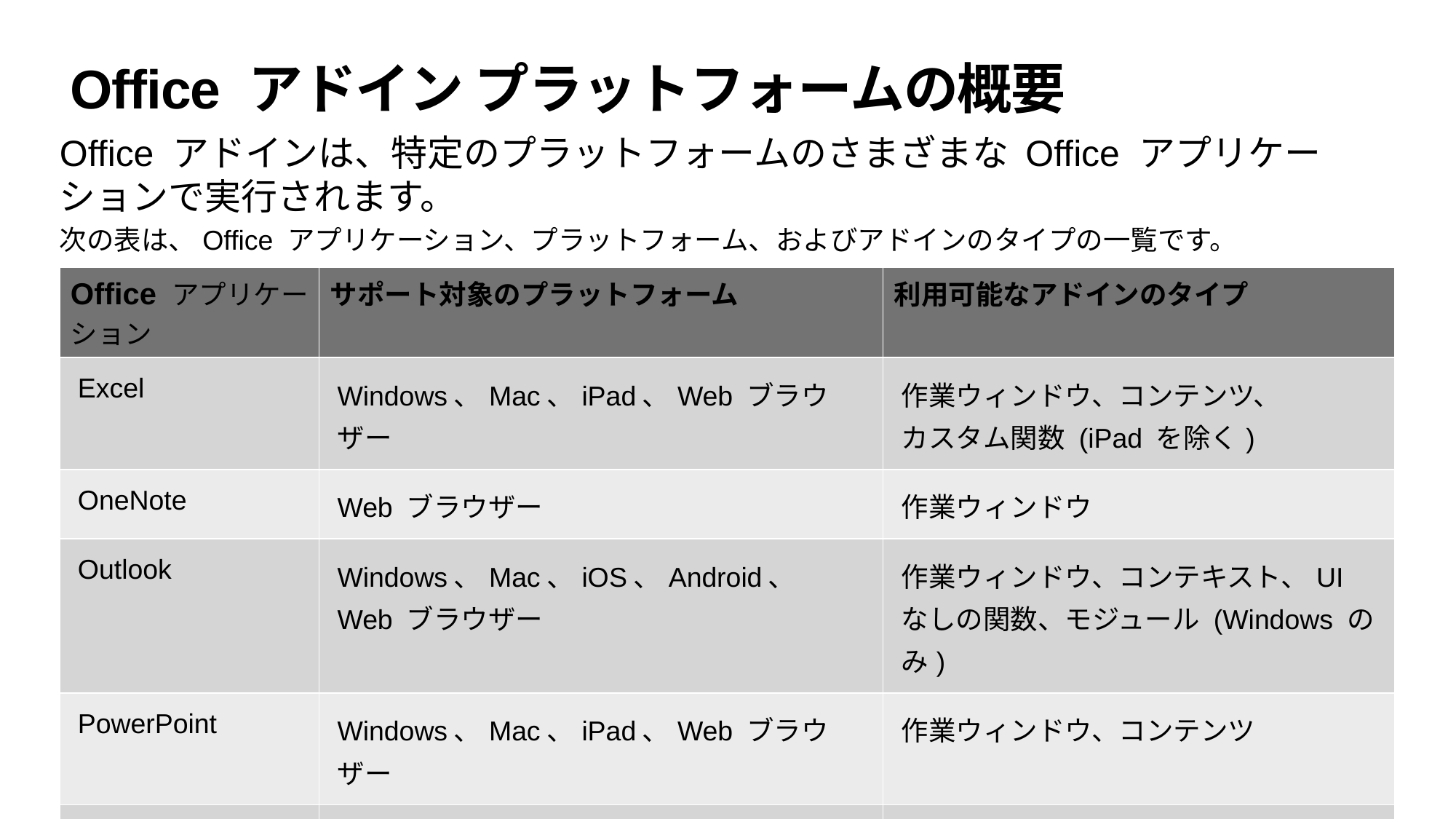

# Office アドイン プラットフォームの概要
Office アドインは、特定のプラットフォームのさまざまな Office アプリケーションで実行されます。
次の表は、Office アプリケーション、プラットフォーム、およびアドインのタイプの一覧です。

| Office アプリケーション | サポート対象のプラットフォーム | 利用可能なアドインのタイプ |
| --- | --- | --- |
| Excel | Windows、Mac、iPad、Web ブラウザー | 作業ウィンドウ、コンテンツ、 カスタム関数 (iPad を除く) |
| OneNote | Web ブラウザー | 作業ウィンドウ |
| Outlook | Windows、Mac、iOS、Android、 Web ブラウザー | 作業ウィンドウ、コンテキスト、UI なしの関数、モジュール (Windows のみ) |
| PowerPoint | Windows、Mac、iPad、Web ブラウザー | 作業ウィンドウ、コンテンツ |
| Project | Windows | 作業ウィンドウ |
| Word | Windows、Mac、iPad、Web ブラウザー | 作業ウィンドウ |